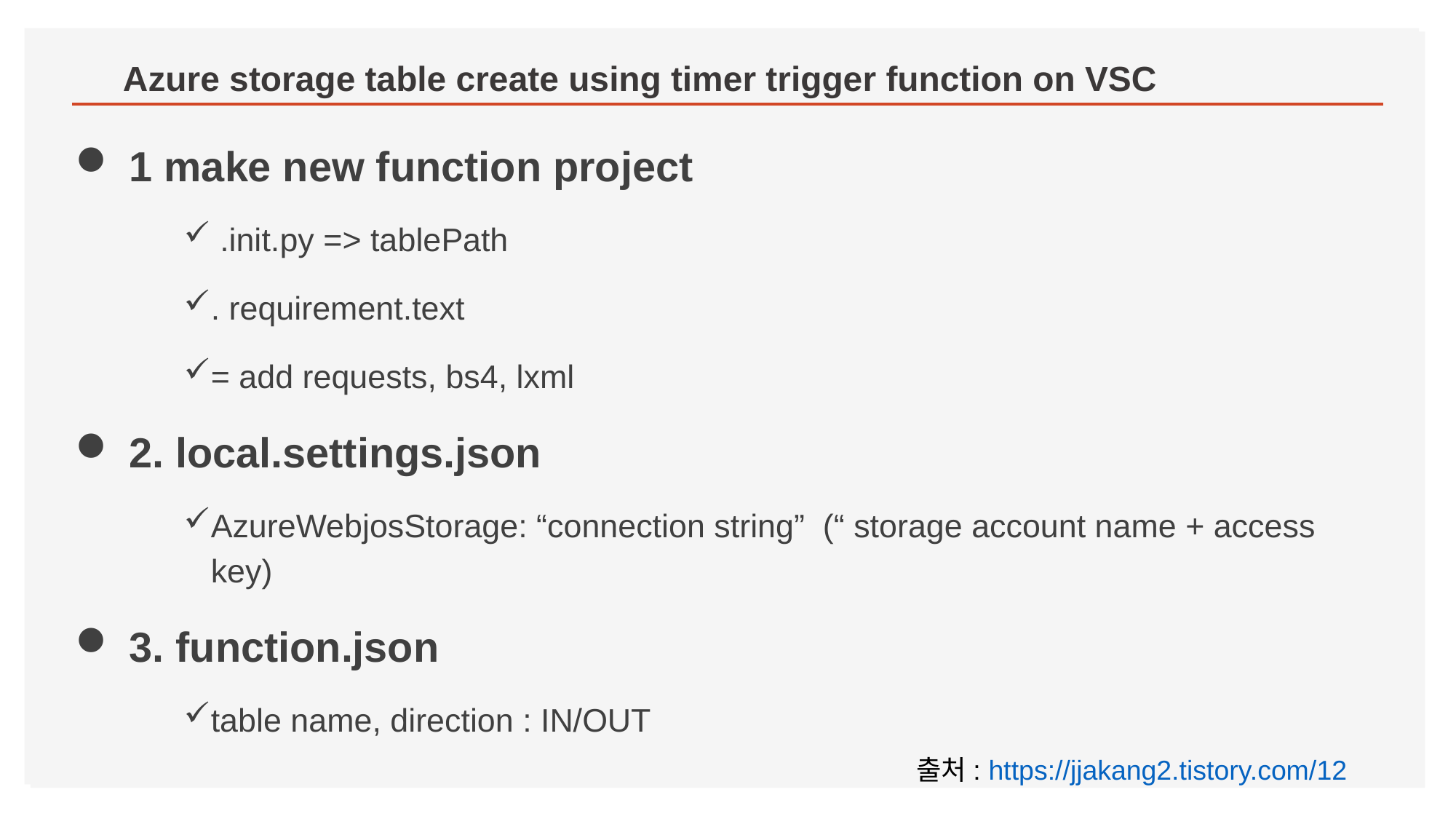

# Azure storage table create using timer trigger function on VSC
1 make new function project
 .init.py => tablePath
. requirement.text
= add requests, bs4, lxml
2. local.settings.json
AzureWebjosStorage: “connection string”  (“ storage account name + access key)
3. function.json
table name, direction : IN/OUT

출처: https://jjakang2.tistory.com/12